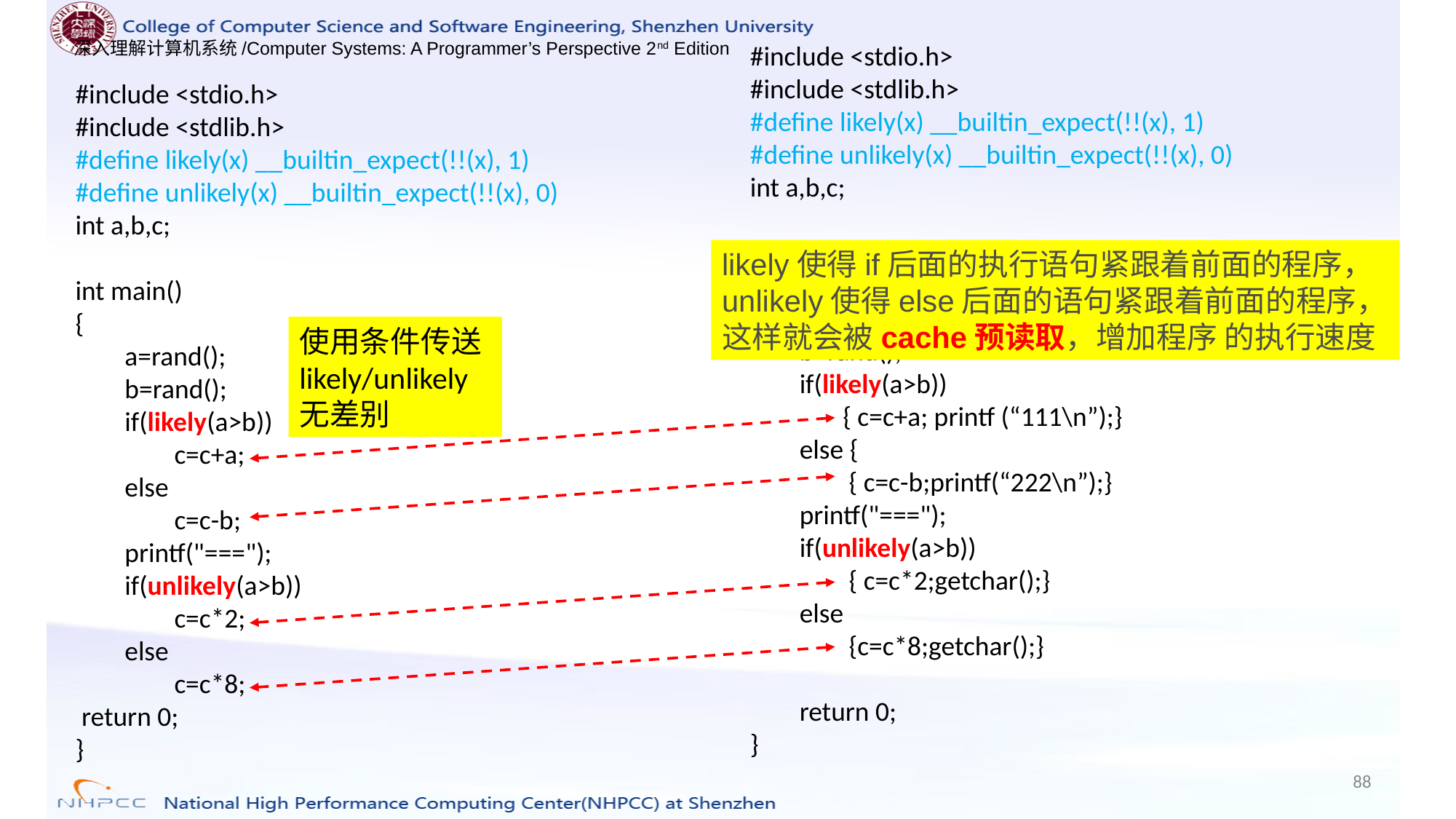

#include <stdio.h>
#include <stdlib.h>
#define likely(x) __builtin_expect(!!(x), 1)
#define unlikely(x) __builtin_expect(!!(x), 0)
int a,b,c;

int main()
{
        a=rand();
        b=rand();
        if(likely(a>b))
               { c=c+a; printf (“111\n”);}
        else {
                { c=c-b;printf(“222\n”);}
        printf("===");
        if(unlikely(a>b))
                { c=c*2;getchar();}
        else
                {c=c*8;getchar();}

        return 0;
}

#include <stdio.h>
#include <stdlib.h>
#define likely(x) __builtin_expect(!!(x), 1)
#define unlikely(x) __builtin_expect(!!(x), 0)
int a,b,c;

int main()
{
        a=rand();
        b=rand();
        if(likely(a>b))
                c=c+a;
        else
                c=c-b;
        printf("===");
        if(unlikely(a>b))
                c=c*2;
        else
                c=c*8;
 return 0;
}

likely使得if后面的执行语句紧跟着前面的程序，unlikely使得else后面的语句紧跟着前面的程序，
这样就会被cache预读取，增加程序 的执行速度
使用条件传送
likely/unlikely无差别
88